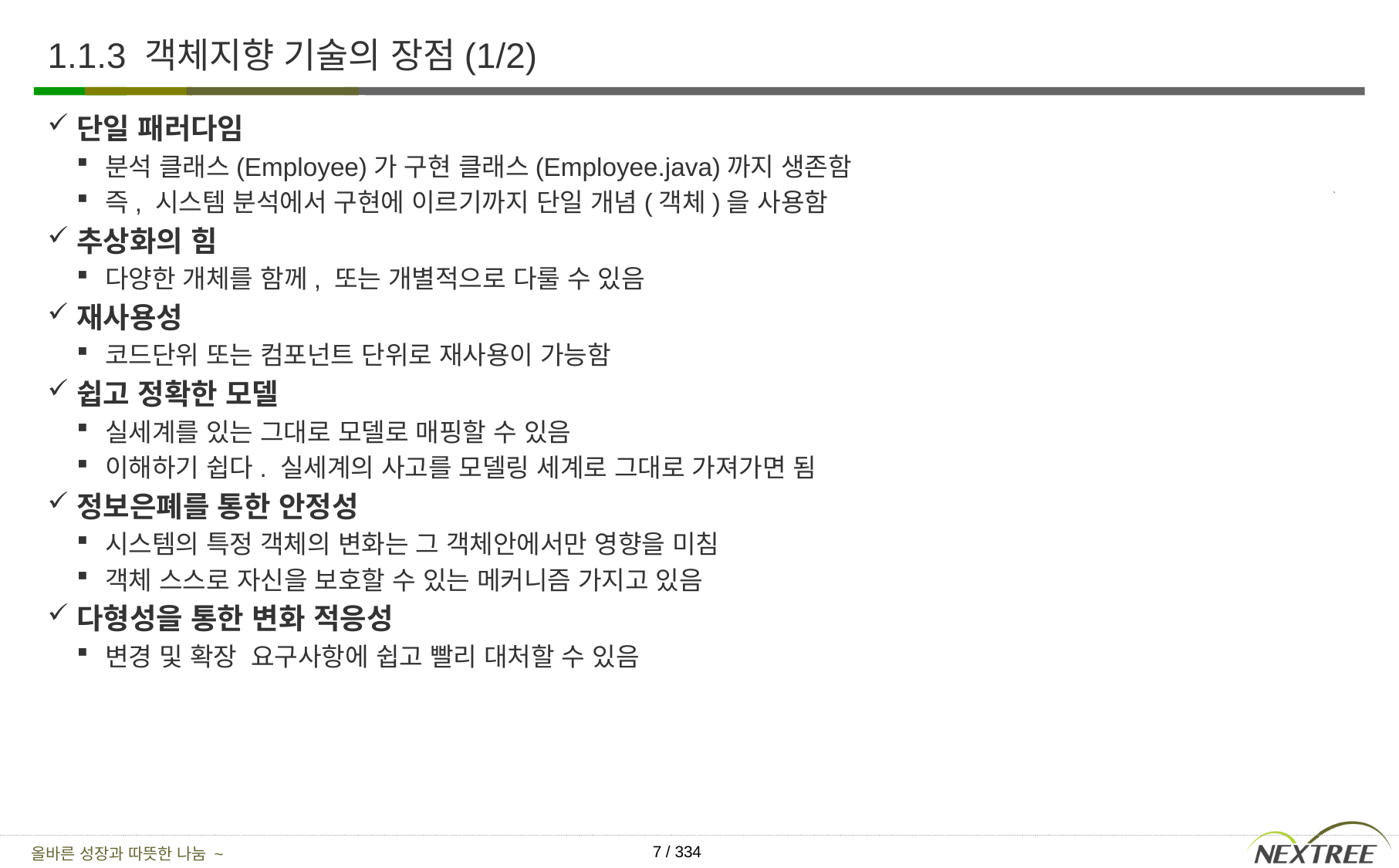

# 1.1.3 객체지향 기술의 장점(1/2)
단일 패러다임
분석 클래스(Employee)가 구현 클래스(Employee.java)까지 생존함
즉, 시스템 분석에서 구현에 이르기까지 단일 개념(객체)을 사용함
추상화의 힘
다양한 개체를 함께, 또는 개별적으로 다룰 수 있음
재사용성
코드단위 또는 컴포넌트 단위로 재사용이 가능함
쉽고 정확한 모델
실세계를 있는 그대로 모델로 매핑할 수 있음
이해하기 쉽다. 실세계의 사고를 모델링 세계로 그대로 가져가면 됨
정보은폐를 통한 안정성
시스템의 특정 객체의 변화는 그 객체안에서만 영향을 미침
객체 스스로 자신을 보호할 수 있는 메커니즘 가지고 있음
다형성을 통한 변화 적응성
변경 및 확장  요구사항에 쉽고 빨리 대처할 수 있음